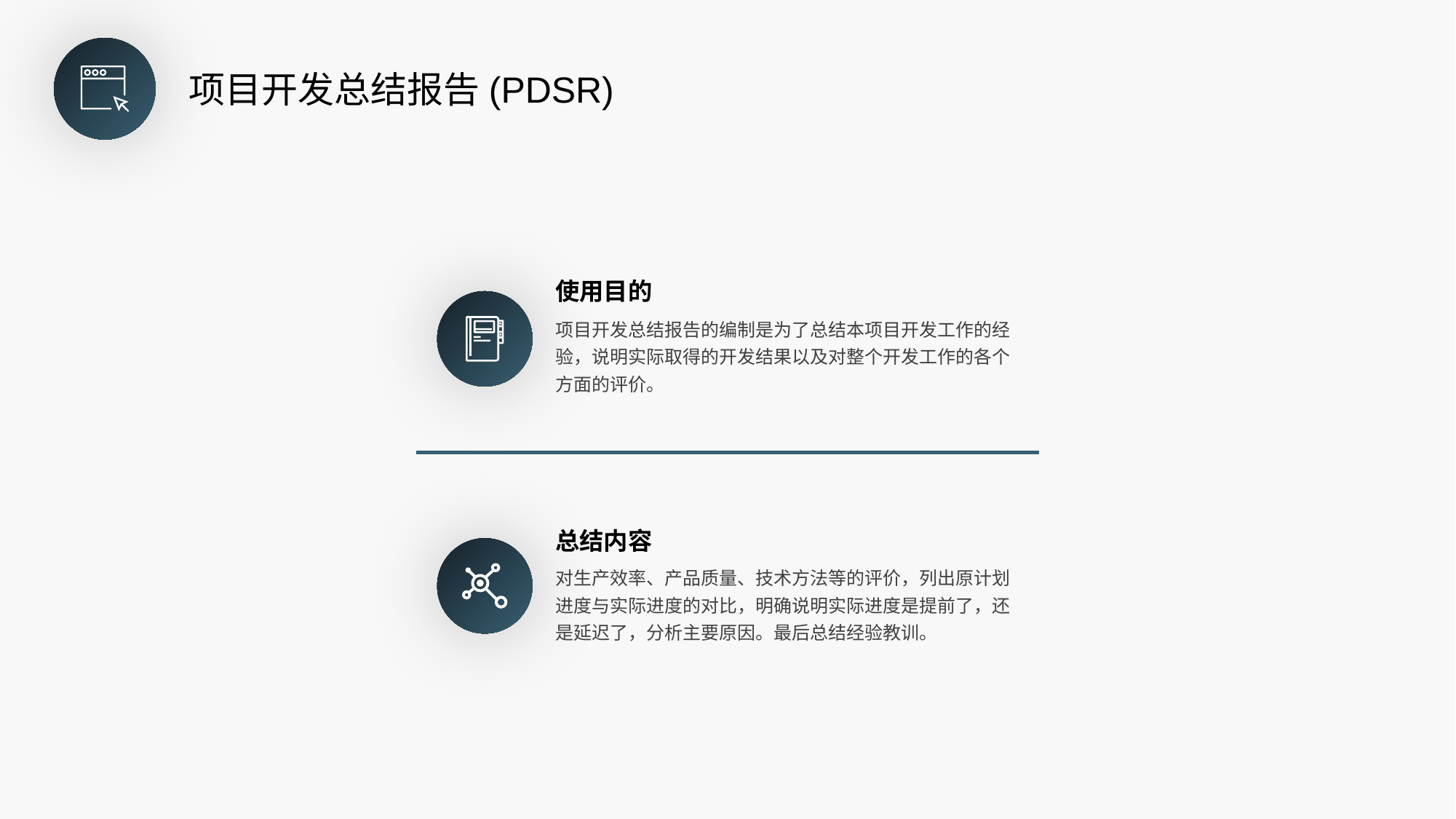

项目开发总结报告(PDSR)
使用目的
项目开发总结报告的编制是为了总结本项目开发工作的经验，说明实际取得的开发结果以及对整个开发工作的各个方面的评价。

总结内容
对生产效率、产品质量、技术方法等的评价，列出原计划进度与实际进度的对比，明确说明实际进度是提前了，还是延迟了，分析主要原因。最后总结经验教训。